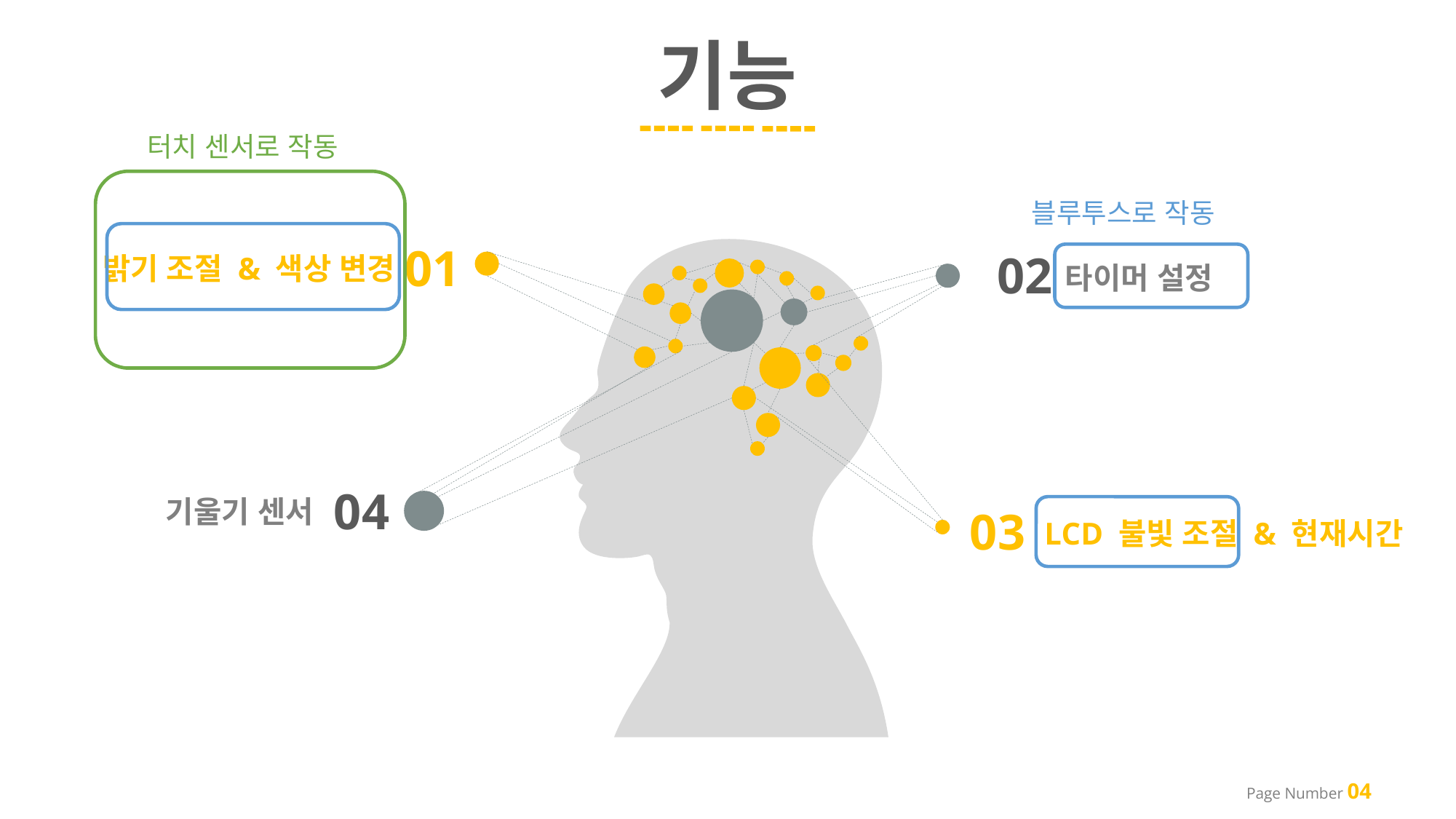

기능
터치 센서로 작동

블루투스로 작동

01
02
밝기 조절 & 색상 변경

타이머 설정

04
기울기 센서

03

LCD 불빛 조절 & 현재시간

Page Number 04